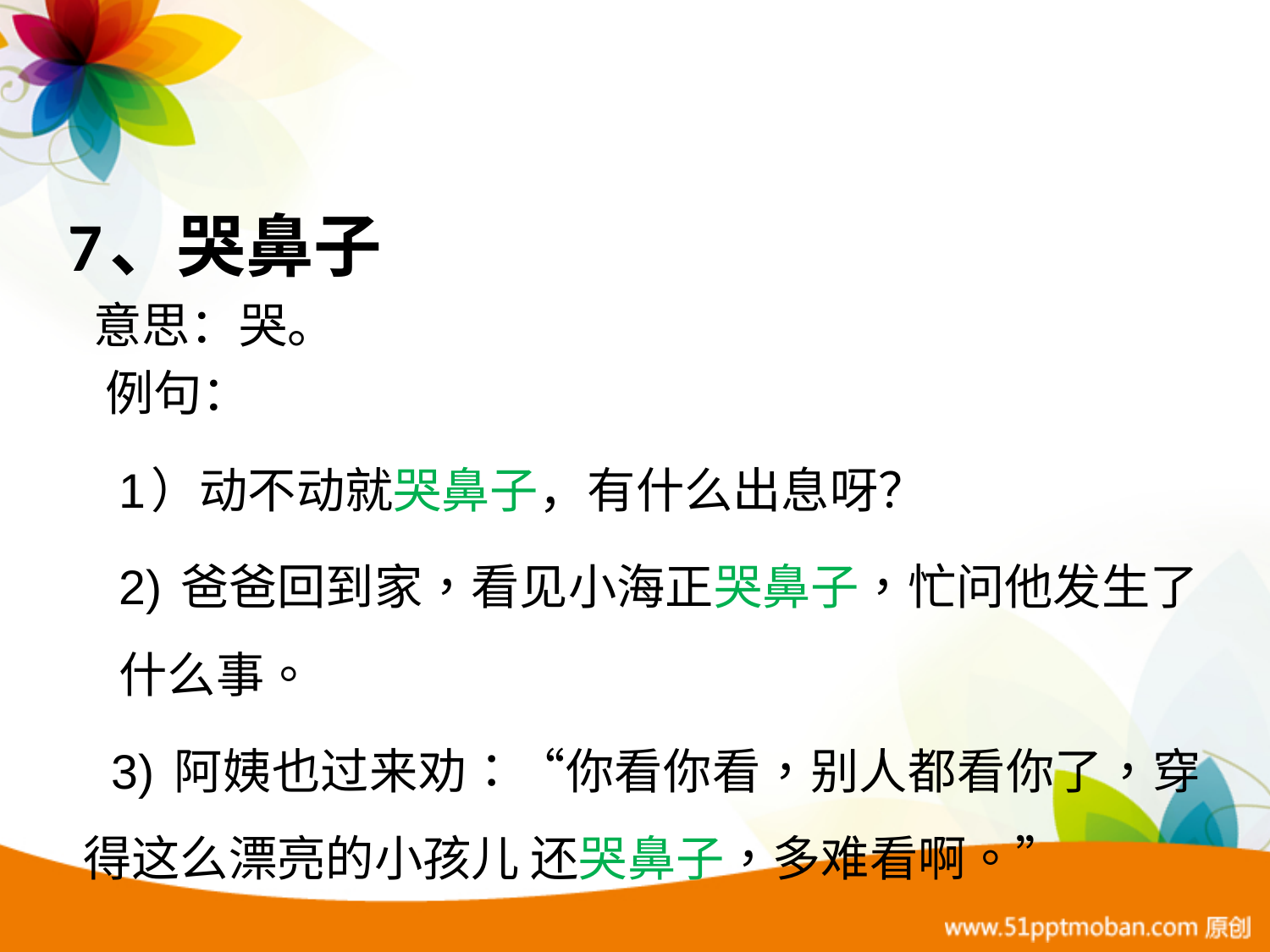

#
7、哭鼻子
     意思：哭。
   例句：
1）动不动就哭鼻子，有什么出息呀？
2) 爸爸回到家，看见小海正哭鼻子，忙问他发生了什么事。
  3) 阿姨也过来劝：“你看你看，别人都看你了，穿得这么漂亮的小孩儿 还哭鼻子，多难看啊。”